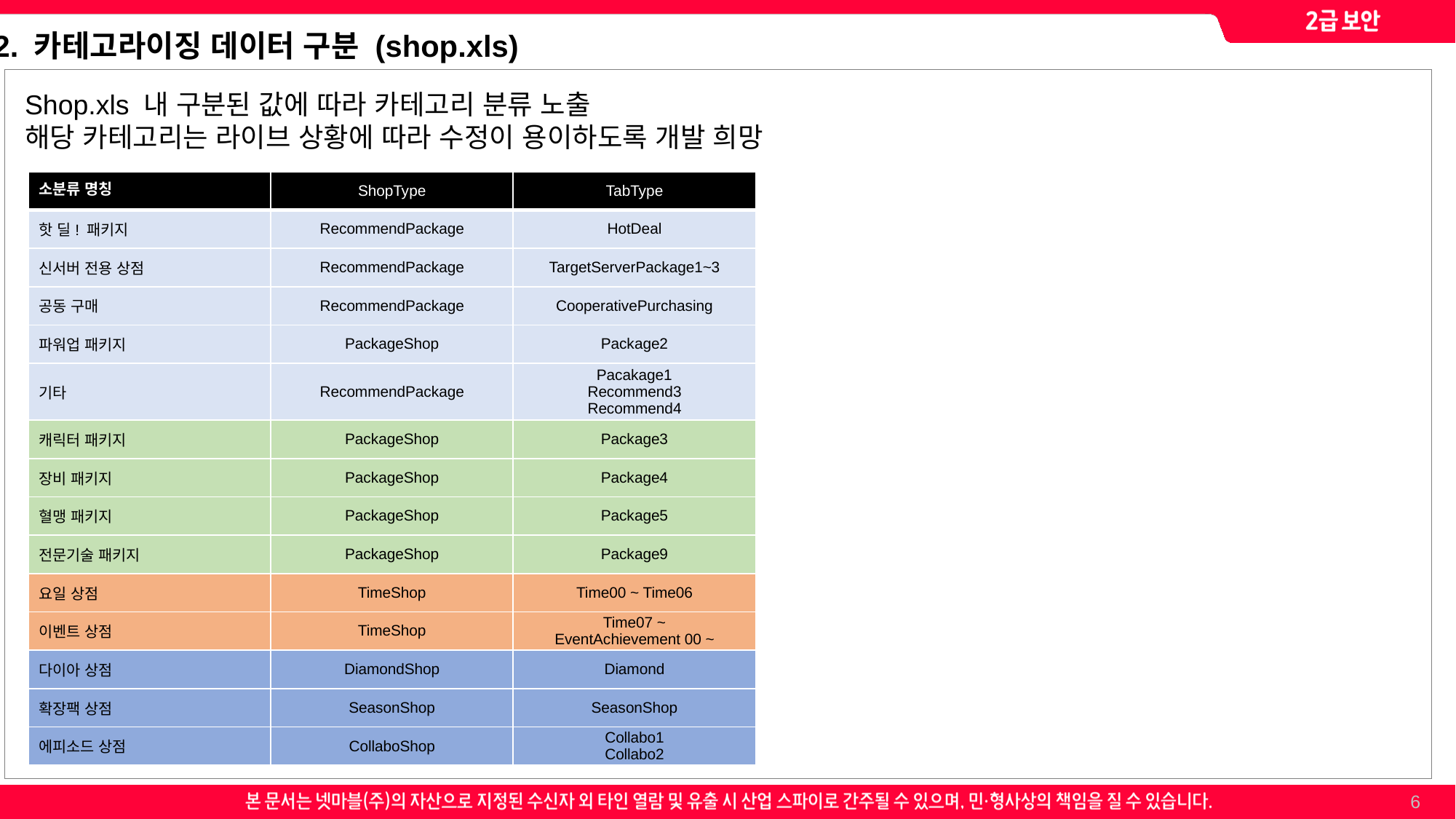

2. 카테고라이징 데이터 구분 (shop.xls)

Shop.xls 내 구분된 값에 따라 카테고리 분류 노출
해당 카테고리는 라이브 상황에 따라 수정이 용이하도록 개발 희망
| 소분류 명칭 | ShopType | TabType |
| --- | --- | --- |
| 핫 딜! 패키지 | RecommendPackage | HotDeal |
| 신서버 전용 상점 | RecommendPackage | TargetServerPackage1~3 |
| 공동 구매 | RecommendPackage | CooperativePurchasing |
| 파워업 패키지 | PackageShop | Package2 |
| 기타 | RecommendPackage | Pacakage1 Recommend3 Recommend4 |
| 캐릭터 패키지 | PackageShop | Package3 |
| 장비 패키지 | PackageShop | Package4 |
| 혈맹 패키지 | PackageShop | Package5 |
| 전문기술 패키지 | PackageShop | Package9 |
| 요일 상점 | TimeShop | Time00 ~ Time06 |
| 이벤트 상점 | TimeShop | Time07 ~ EventAchievement 00 ~ |
| 다이아 상점 | DiamondShop | Diamond |
| 확장팩 상점 | SeasonShop | SeasonShop |
| 에피소드 상점 | CollaboShop | Collabo1 Collabo2 |
6